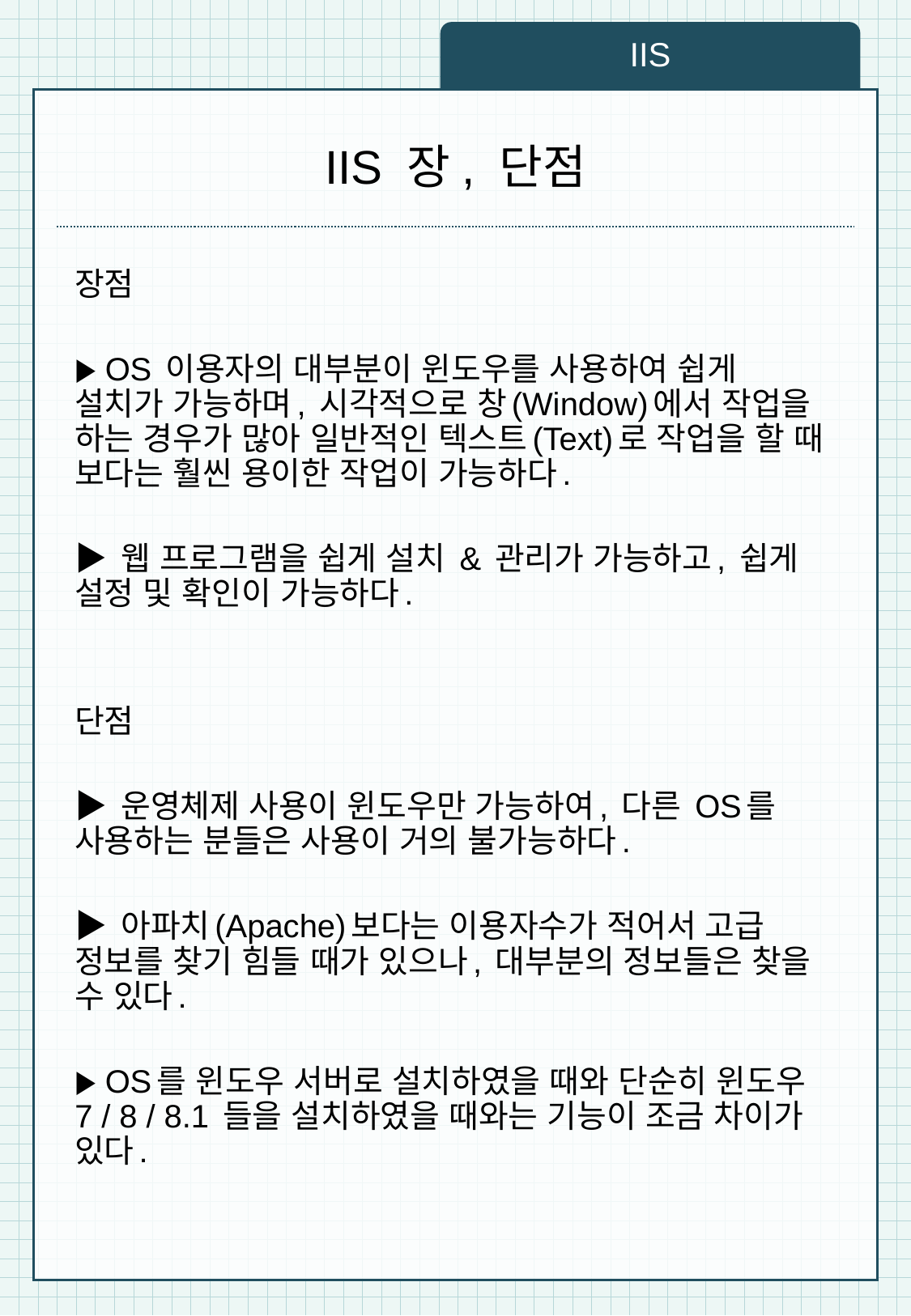

IIS

# IIS 장, 단점
장점

▶ OS 이용자의 대부분이 윈도우를 사용하여 쉽게 설치가 가능하며, 시각적으로 창(Window)에서 작업을 하는 경우가 많아 일반적인 텍스트(Text)로 작업을 할 때 보다는 훨씬 용이한 작업이 가능하다.

▶ 웹 프로그램을 쉽게 설치 & 관리가 가능하고, 쉽게 설정 및 확인이 가능하다.

단점

▶ 운영체제 사용이 윈도우만 가능하여, 다른 OS를 사용하는 분들은 사용이 거의 불가능하다.

▶ 아파치(Apache)보다는 이용자수가 적어서 고급 정보를 찾기 힘들 때가 있으나, 대부분의 정보들은 찾을 수 있다.

▶ OS를 윈도우 서버로 설치하였을 때와 단순히 윈도우 7 / 8 / 8.1 들을 설치하였을 때와는 기능이 조금 차이가 있다.